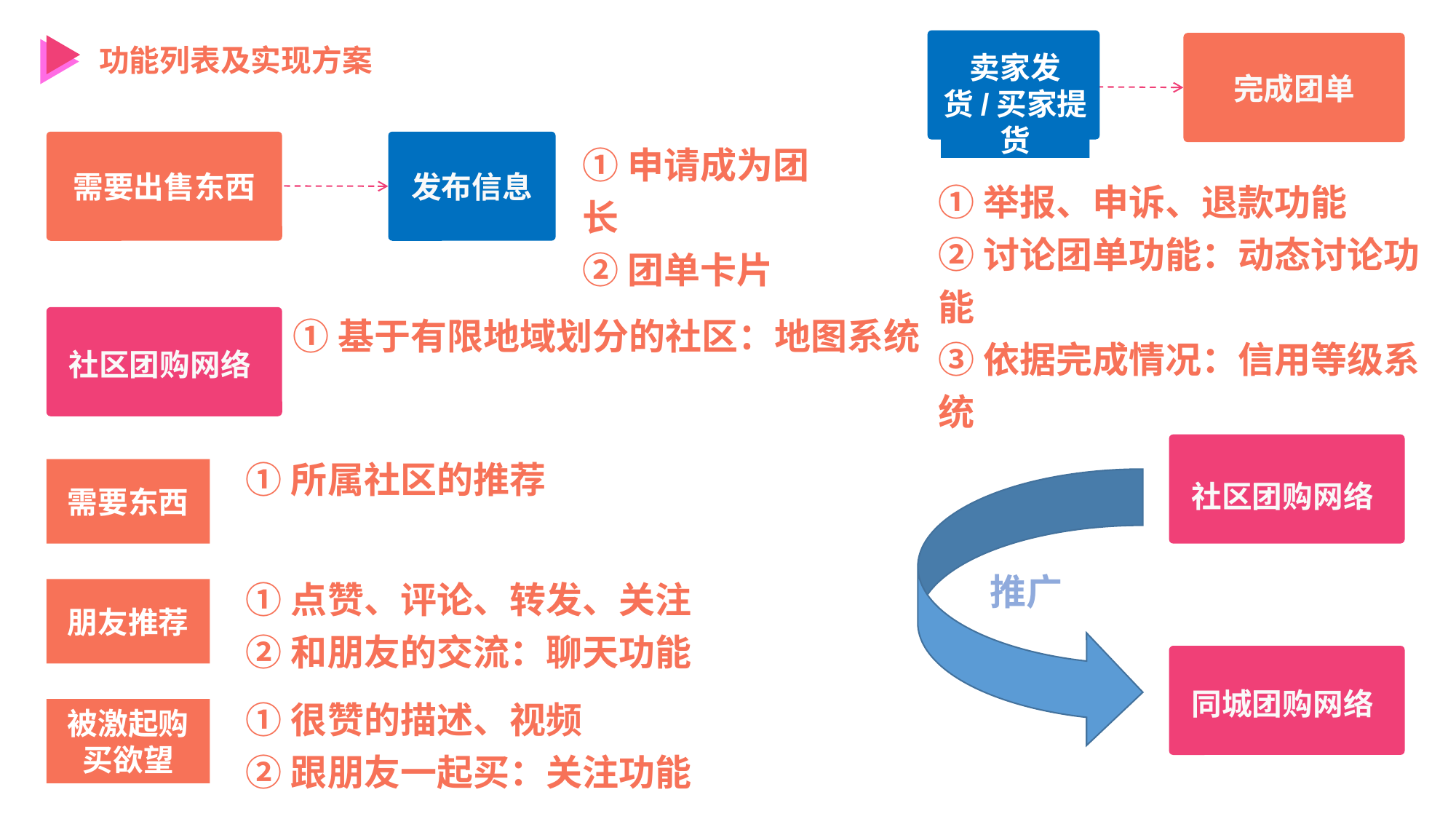

卖家发货/买家提货

功能列表及实现方案
完成团单
①申请成为团长
②团单卡片
需要出售东西

发布信息
①举报、申诉、退款功能
②讨论团单功能：动态讨论功能
③依据完成情况：信用等级系统
①基于有限地域划分的社区：地图系统

社区团购网络

社区团购网络
①所属社区的推荐

需要东西

推广
①点赞、评论、转发、关注
②和朋友的交流：聊天功能
朋友推荐

同城团购网络
①很赞的描述、视频
②跟朋友一起买：关注功能
被激起购买欲望